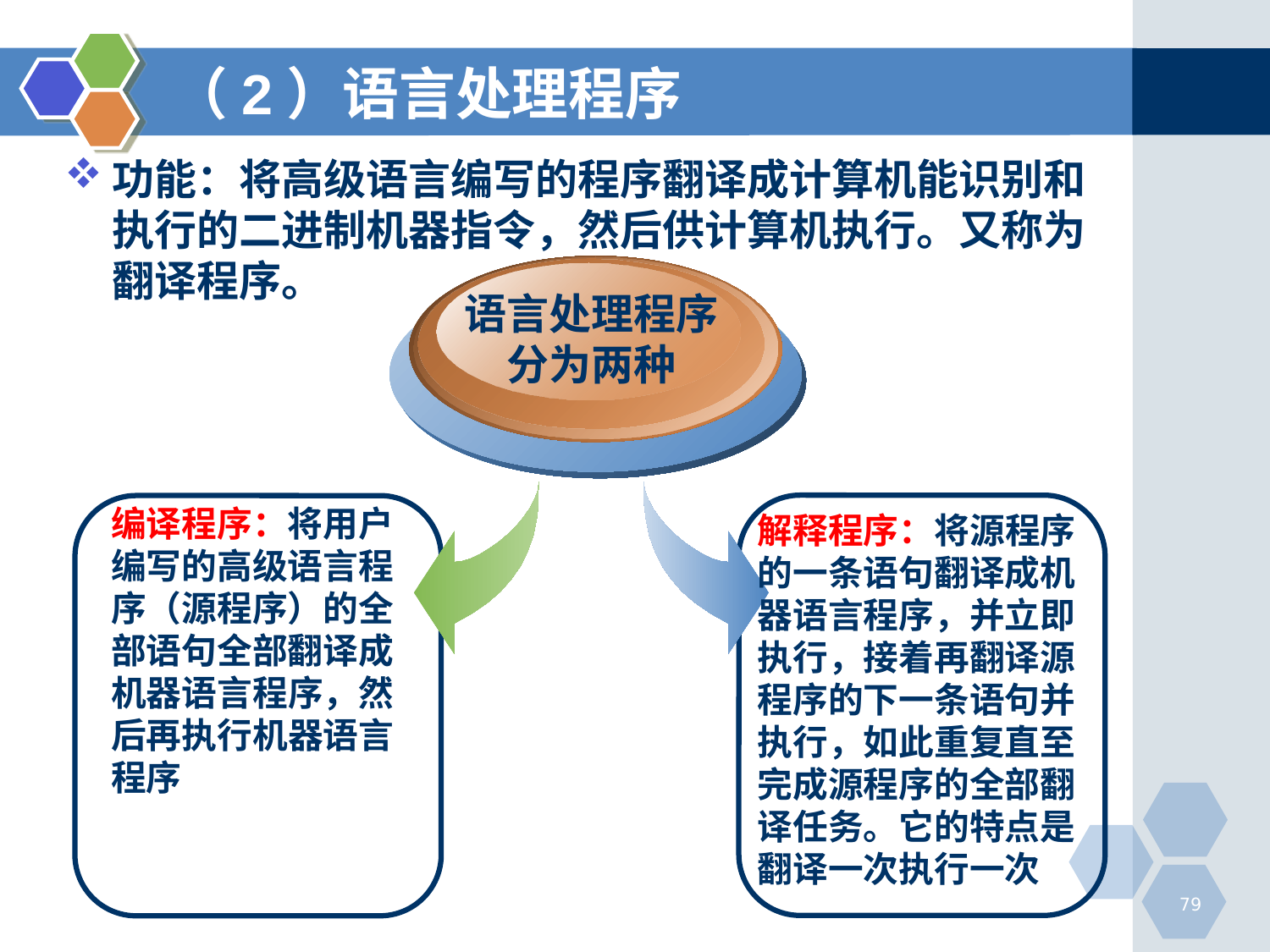

# （2）语言处理程序
功能：将高级语言编写的程序翻译成计算机能识别和执行的二进制机器指令，然后供计算机执行。又称为翻译程序。

语言处理程序
分为两种

编译程序：将用户编写的高级语言程序（源程序）的全部语句全部翻译成机器语言程序，然后再执行机器语言程序
解释程序：将源程序的一条语句翻译成机器语言程序，并立即执行，接着再翻译源程序的下一条语句并执行，如此重复直至完成源程序的全部翻译任务。它的特点是翻译一次执行一次
79